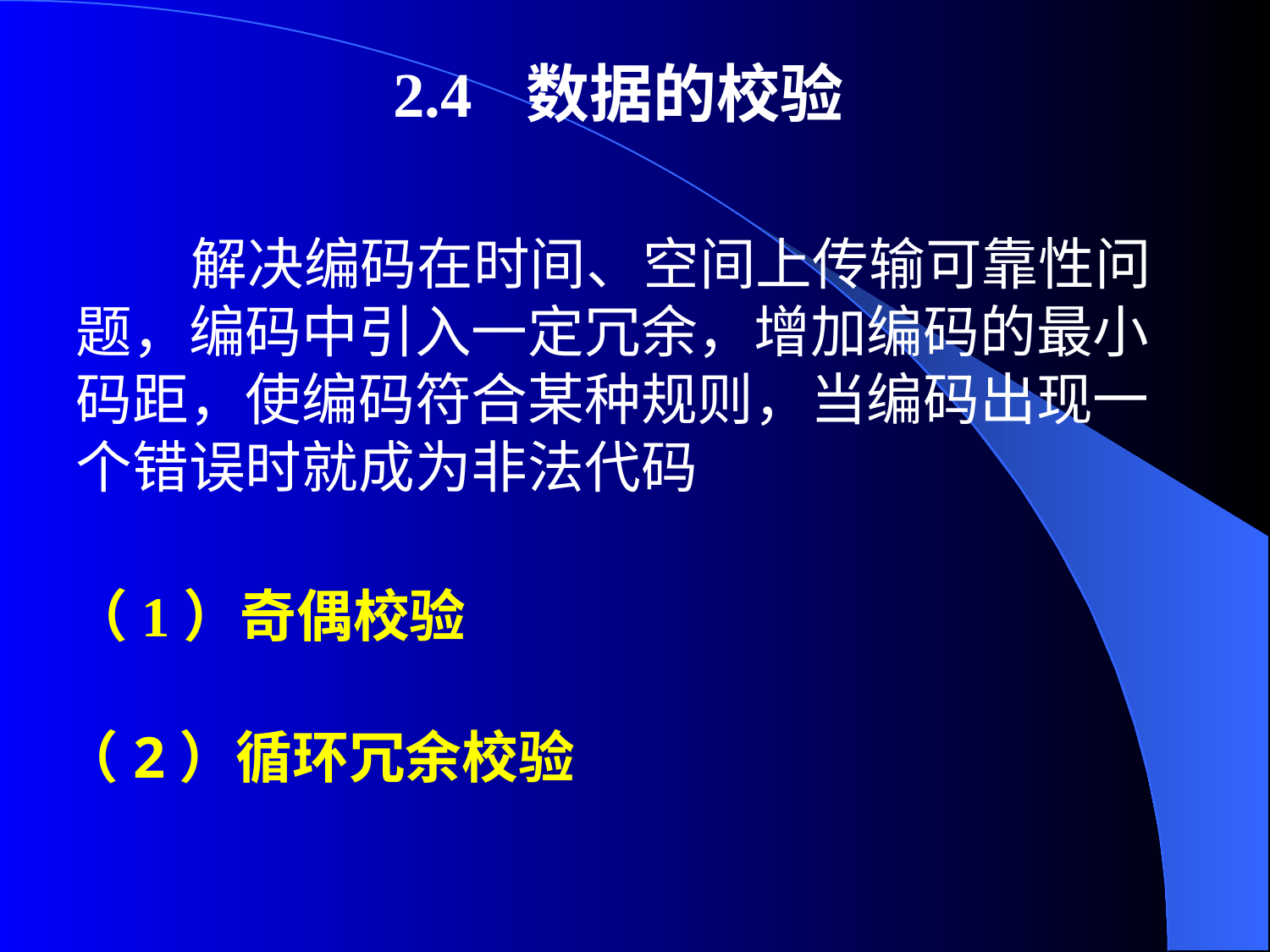

2.4 数据的校验
        解决编码在时间、空间上传输可靠性问题，编码中引入一定冗余，增加编码的最小码距，使编码符合某种规则，当编码出现一个错误时就成为非法代码
（1）奇偶校验
（2）循环冗余校验